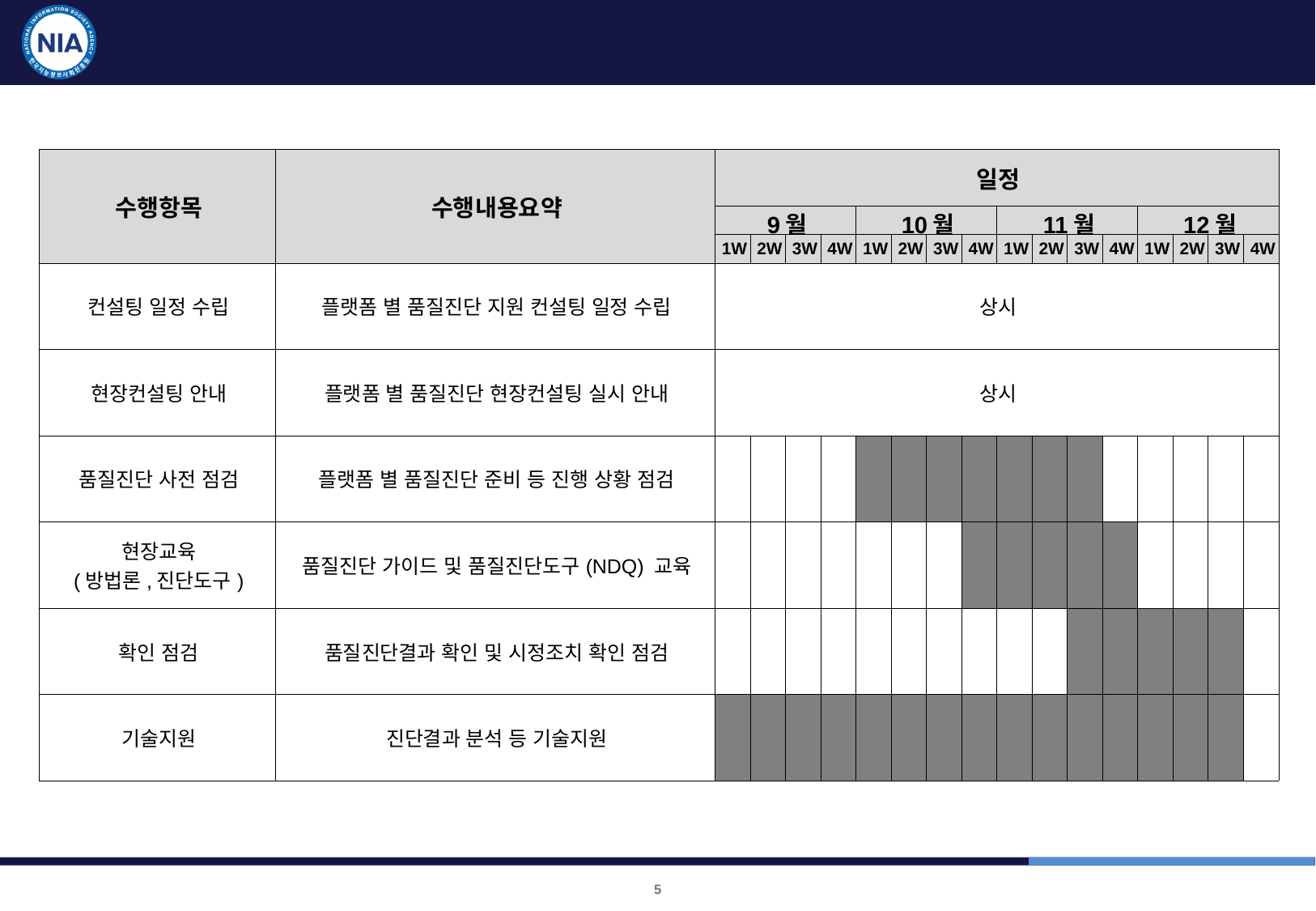

현장컨설팅 수행 일정
| 수행항목 | 수행내용요약 | 일정 |  |  |  |  |  |  |  |  |  |  |  |  |  |  |  |
| --- | --- | --- | --- | --- | --- | --- | --- | --- | --- | --- | --- | --- | --- | --- | --- | --- | --- |
|  |  | 9월 |  |  |  | 10월 |  |  |  | 11월 |  |  |  | 12월 |  |  |  |
|  |  | 1W | 2W | 3W | 4W | 1W | 2W | 3W | 4W | 1W | 2W | 3W | 4W | 1W | 2W | 3W | 4W |
| 컨설팅 일정 수립 | 플랫폼 별 품질진단 지원 컨설팅 일정 수립 | 상시 |  |  |  |  |  |  |  |  |  |  |  |  |  |  |  |
| 현장컨설팅 안내 | 플랫폼 별 품질진단 현장컨설팅 실시 안내 | 상시 |  |  |  |  |  |  |  |  |  |  |  |  |  |  |  |
| 품질진단 사전 점검 | 플랫폼 별 품질진단 준비 등 진행 상황 점검 |  |  |  |  |  |  |  |  |  |  |  |  |  |  |  |  |
| 현장교육 (방법론,진단도구) | 품질진단 가이드 및 품질진단도구(NDQ) 교육 |  |  |  |  |  |  |  |  |  |  |  |  |  |  |  |  |
| 확인 점검 | 품질진단결과 확인 및 시정조치 확인 점검 |  |  |  |  |  |  |  |  |  |  |  |  |  |  |  |  |
| 기술지원 | 진단결과 분석 등 기술지원 |  |  |  |  |  |  |  |  |  |  |  |  |  |  |  |  |